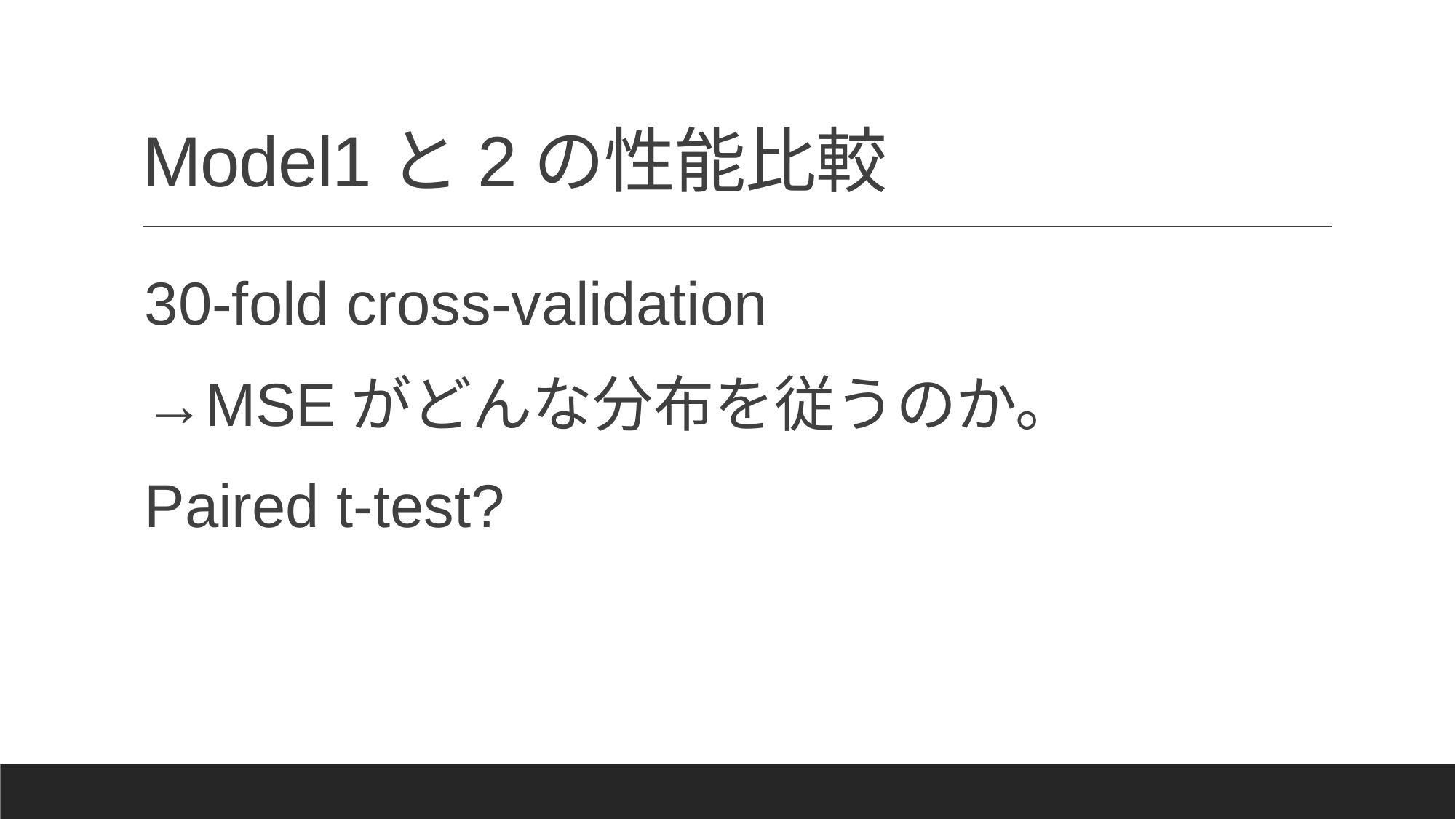

# Model1と2の性能比較
30-fold cross-validation
→MSEがどんな分布を従うのか。
Paired t-test?